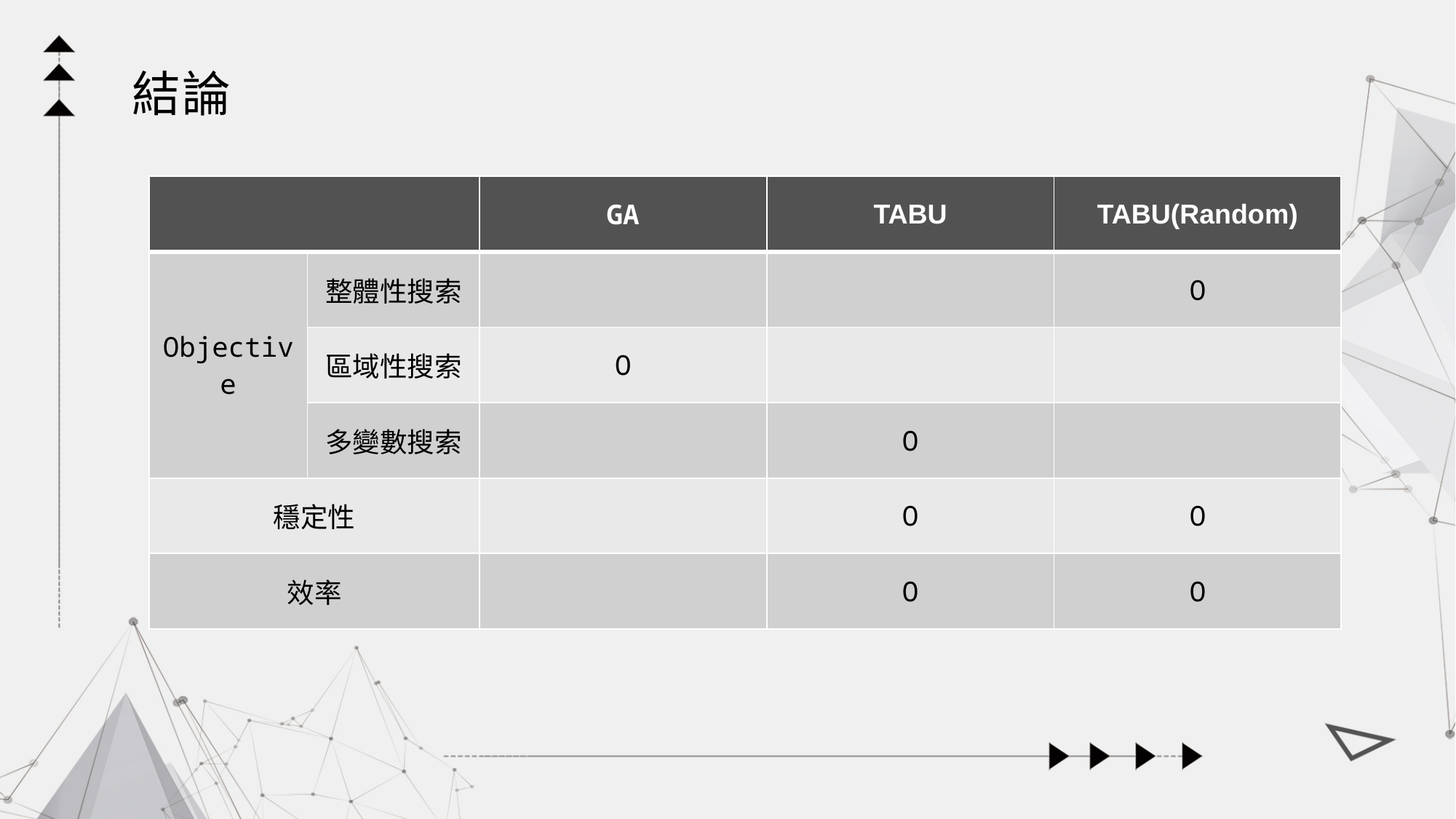

結論
|  |  | GA | TABU | TABU(Random) |
| --- | --- | --- | --- | --- |
| Objective | 整體性搜索 |  |  | Ο |
|  | 區域性搜索 | Ο |  |  |
|  | 多變數搜索 |  | Ο |  |
| 穩定性 |  |  | Ο | Ο |
| 效率 |  |  | Ο | Ο |